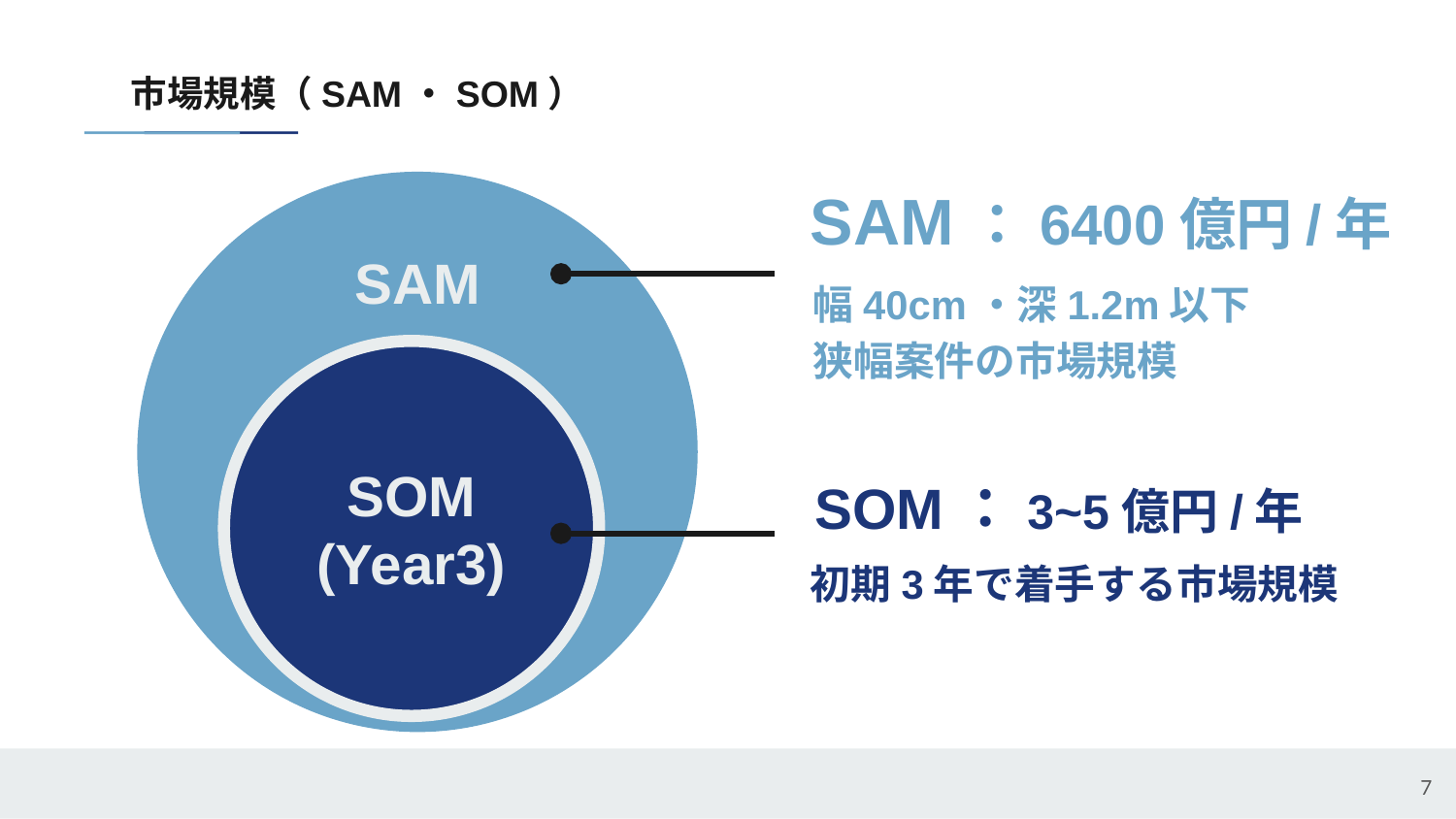

# 市場規模（SAM・SOM）

SAM

SAM：6400億円/年
幅40cm・深1.2m以下
狭幅案件の市場規模

SOM
(Year3)

SOM：3~5億円/年

初期3年で着手する市場規模
7